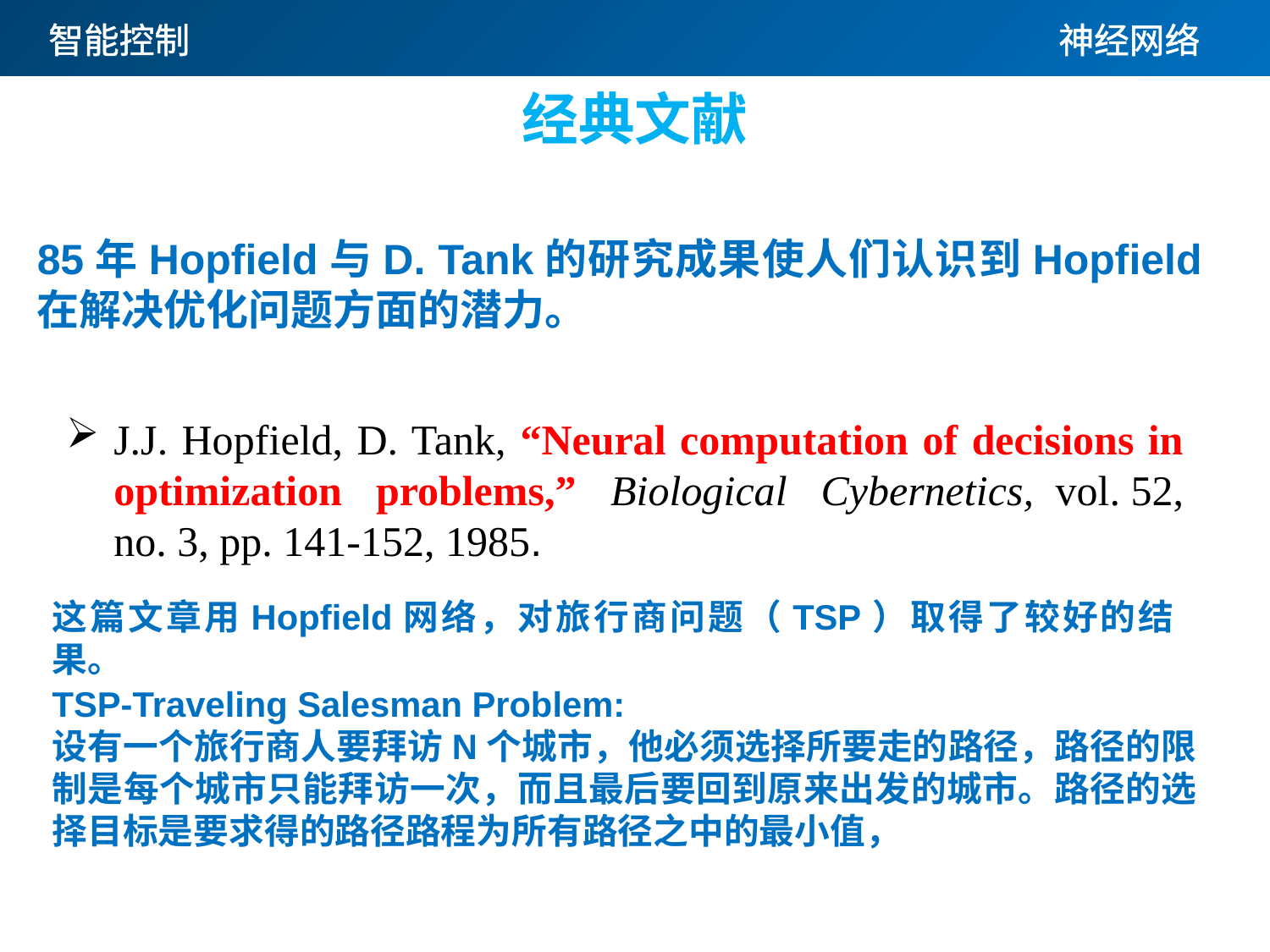

# 经典文献
85年Hopfield与D. Tank的研究成果使人们认识到Hopfield在解决优化问题方面的潜力。
J.J. Hopfield, D. Tank, “Neural computation of decisions in optimization problems,” Biological Cybernetics,  vol. 52, no. 3, pp. 141-152, 1985.
这篇文章用Hopfield网络，对旅行商问题（TSP）取得了较好的结果。
TSP-Traveling Salesman Problem:
设有一个旅行商人要拜访N个城市，他必须选择所要走的路径，路径的限制是每个城市只能拜访一次，而且最后要回到原来出发的城市。路径的选择目标是要求得的路径路程为所有路径之中的最小值，